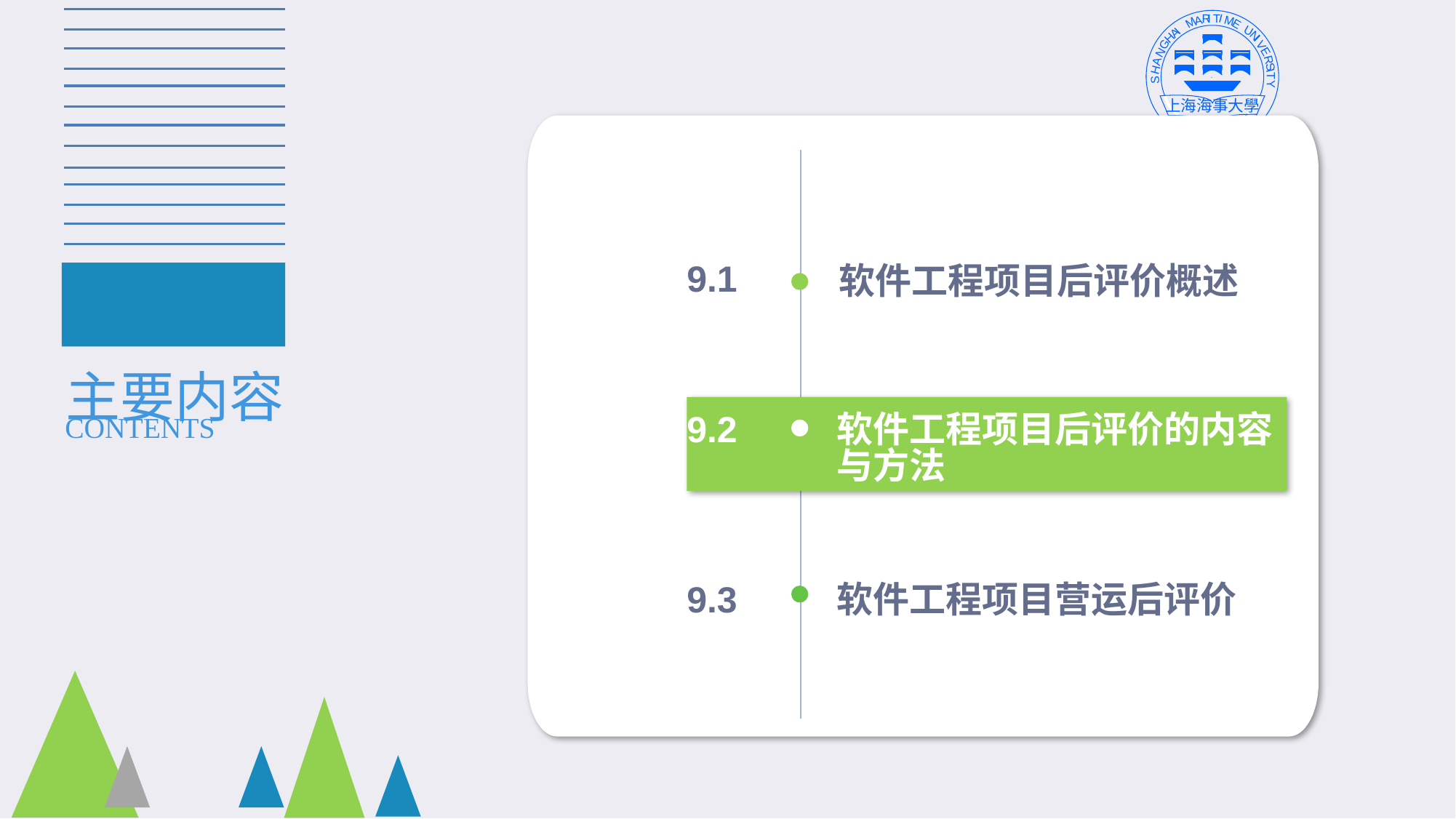

9.1
软件工程项目后评价概述

主要内容

9.2
软件工程项目后评价的内容与方法

CONTENTS
9.3
软件工程项目营运后评价

647